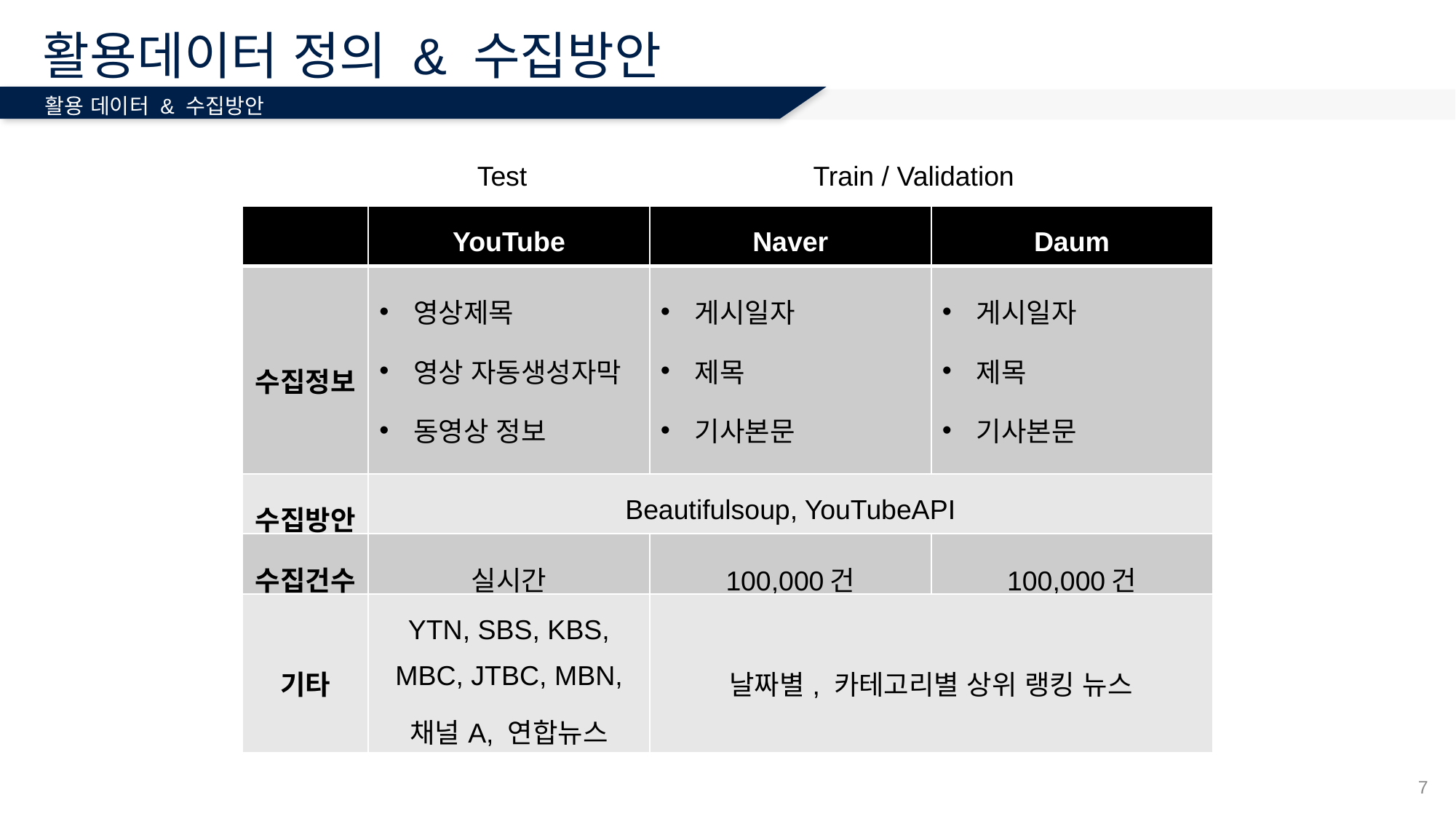

# 활용데이터 정의 & 수집방안
활용 데이터 & 수집방안
Test
Train / Validation
|  | YouTube | Naver | Daum |
| --- | --- | --- | --- |
| 수집정보 | 영상제목 영상 자동생성자막 동영상 정보 댓글 | 게시일자 제목 기사본문 요약문 | 게시일자 제목 기사본문 요약문 |
| 수집방안 | Beautifulsoup, YouTubeAPI |  |  |
| 수집건수 | 실시간 | 100,000건 | 100,000건 |
| 기타 | YTN, SBS, KBS, MBC, JTBC, MBN, 채널A, 연합뉴스 | 날짜별, 카테고리별 상위 랭킹 뉴스 |  |
7